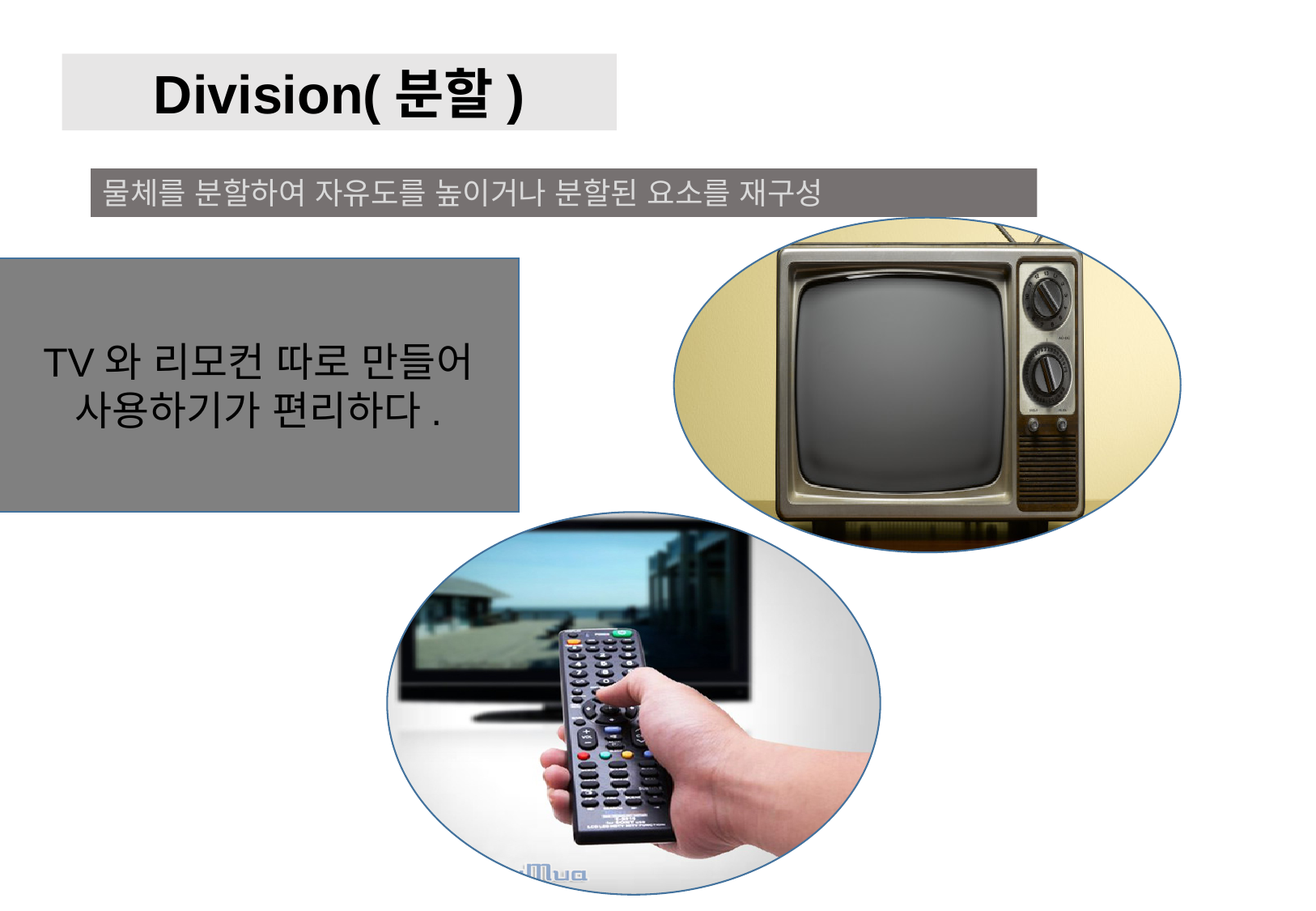

Division(분할)
물체를 분할하여 자유도를 높이거나 분할된 요소를 재구성

TV와 리모컨 따로 만들어 사용하기가 편리하다.